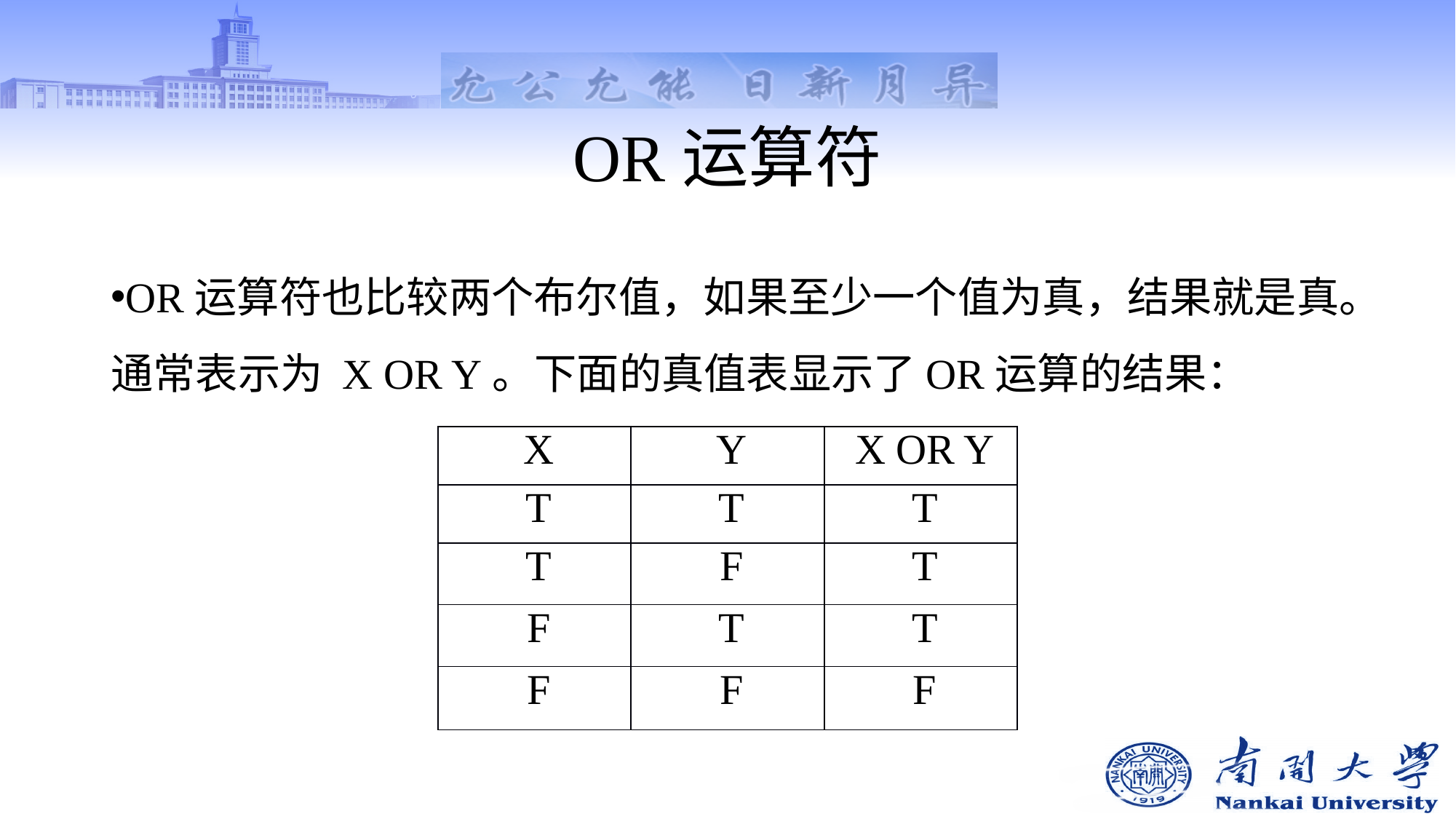

# OR运算符
OR运算符也比较两个布尔值，如果至少一个值为真，结果就是真。通常表示为 X OR Y。下面的真值表显示了OR运算的结果：
| X | Y | X OR Y |
| --- | --- | --- |
| T | T | T |
| T | F | T |
| F | T | T |
| F | F | F |